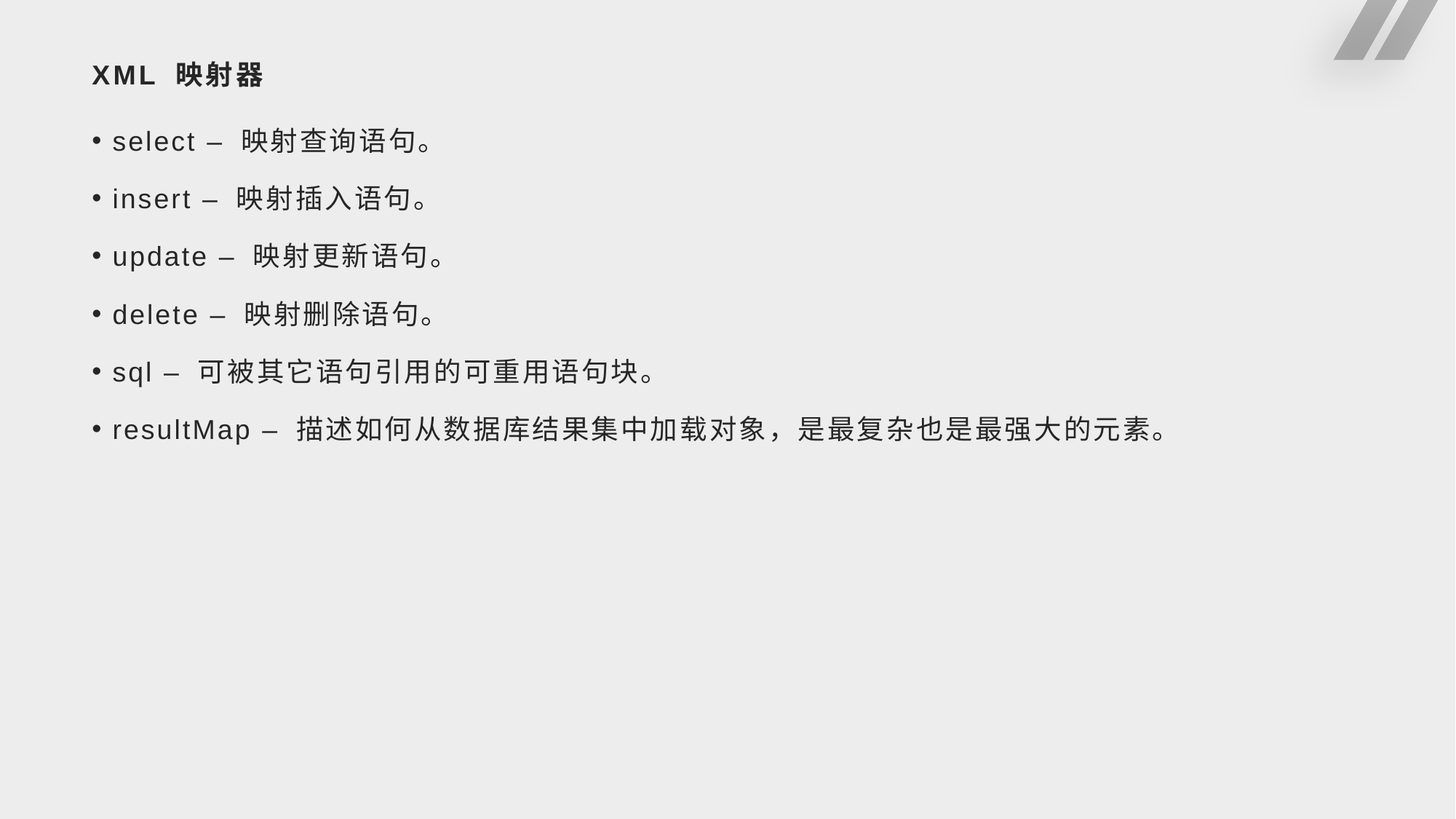

# XML 映射器
select – 映射查询语句。
insert – 映射插入语句。
update – 映射更新语句。
delete – 映射删除语句。
sql – 可被其它语句引用的可重用语句块。
resultMap – 描述如何从数据库结果集中加载对象，是最复杂也是最强大的元素。